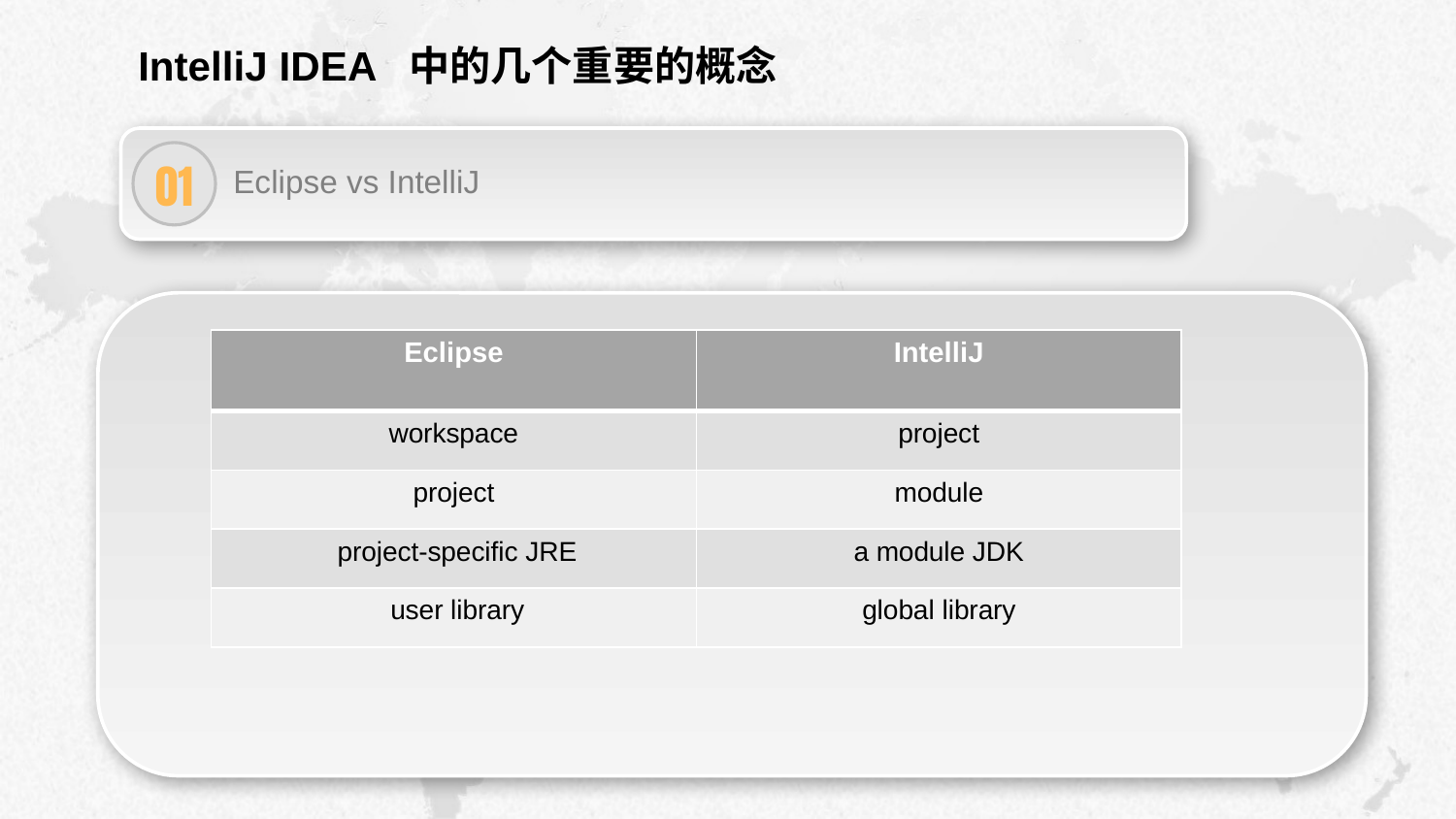

IntelliJ IDEA  中的几个重要的概念

01
Eclipse vs IntelliJ

| Eclipse | IntelliJ |
| --- | --- |
| workspace | project |
| project | module |
| project-specific JRE | a module JDK |
| user library | global library |